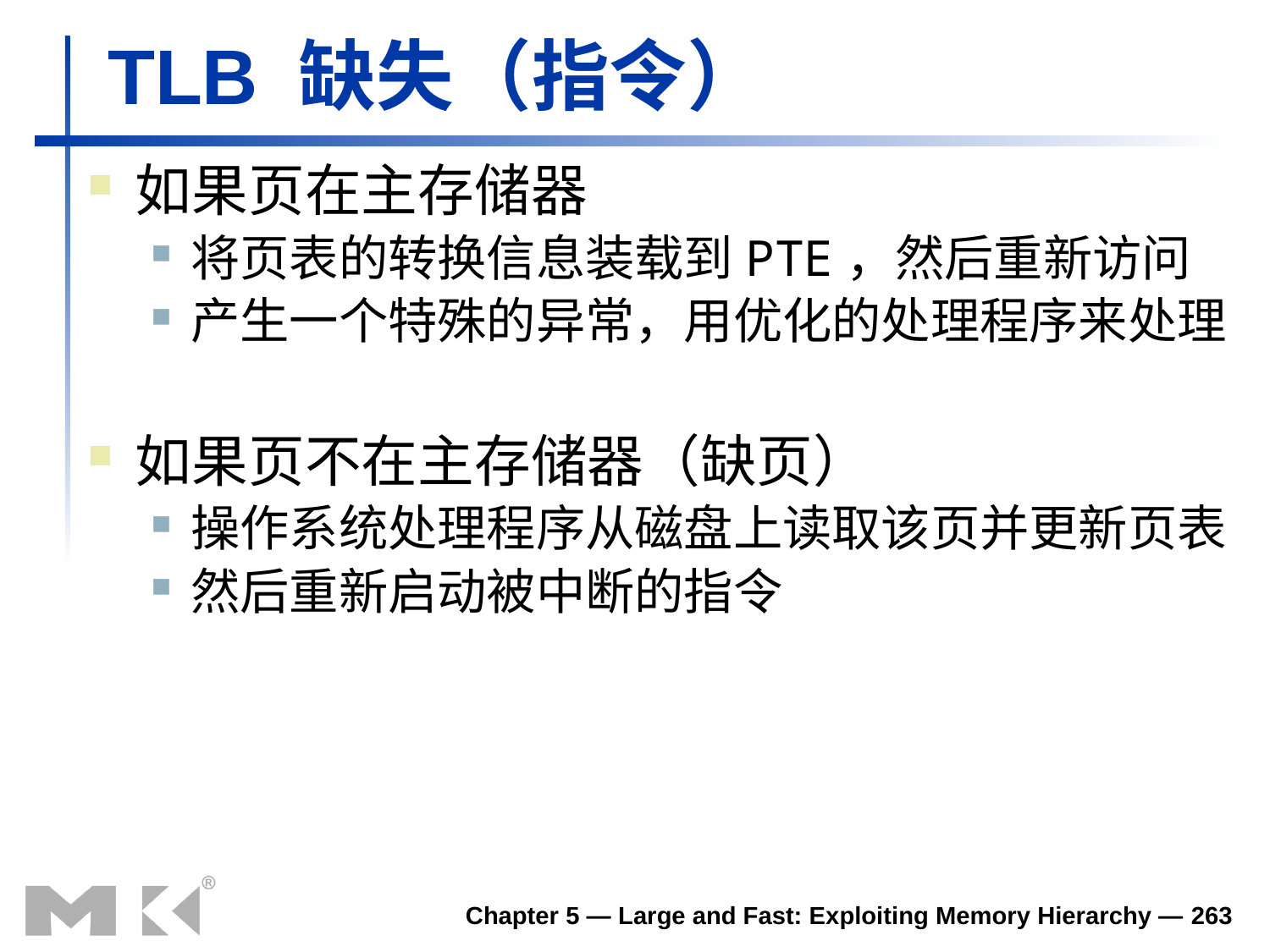

# TLB 缺失（指令）
如果页在主存储器
将页表的转换信息装载到PTE，然后重新访问
产生一个特殊的异常，用优化的处理程序来处理

如果页不在主存储器（缺页）
操作系统处理程序从磁盘上读取该页并更新页表
然后重新启动被中断的指令
Chapter 5 — Large and Fast: Exploiting Memory Hierarchy — 263